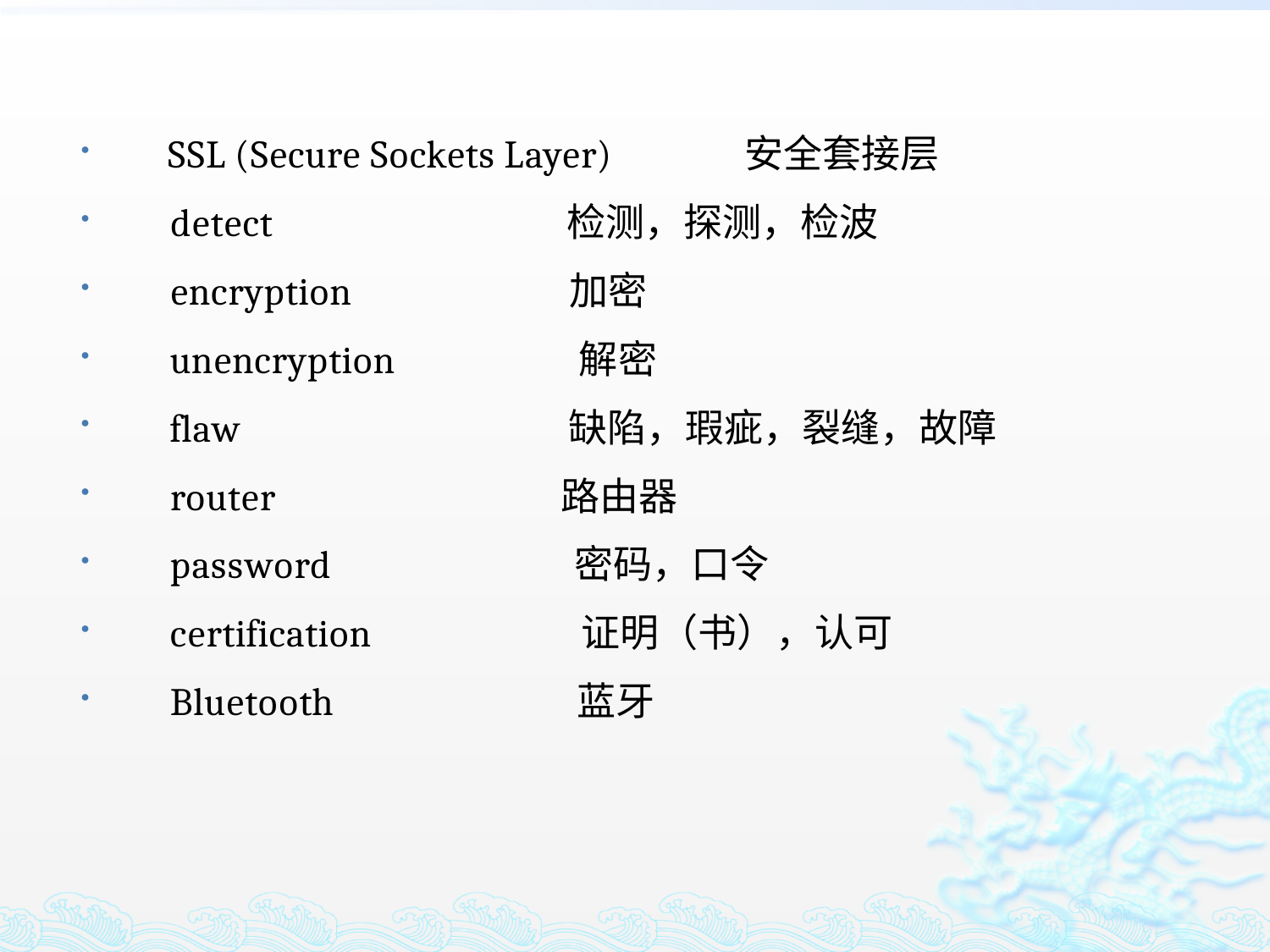

SSL (Secure Sockets Layer)               安全套接层
　detect                                  检测，探测，检波
　encryption                         加密
　unencryption                     解密
　flaw                                      缺陷，瑕疵，裂缝，故障
　router                                 路由器
　password                            密码，口令
　certification                        证明（书），认可
　Bluetooth                            蓝牙